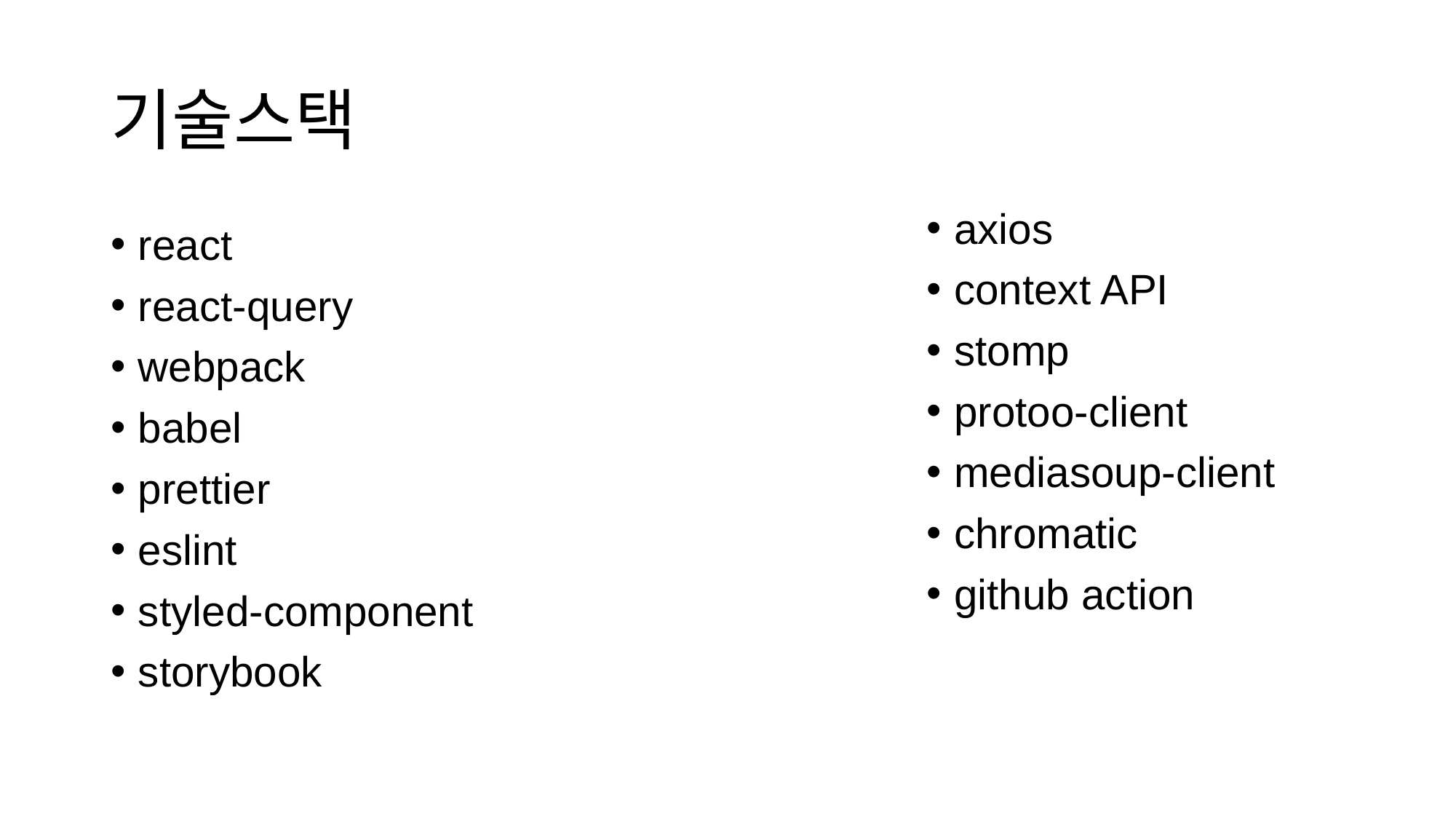

# 기술스택
axios
context API
stomp
protoo-client
mediasoup-client
chromatic
github action
react
react-query
webpack
babel
prettier
eslint
styled-component
storybook